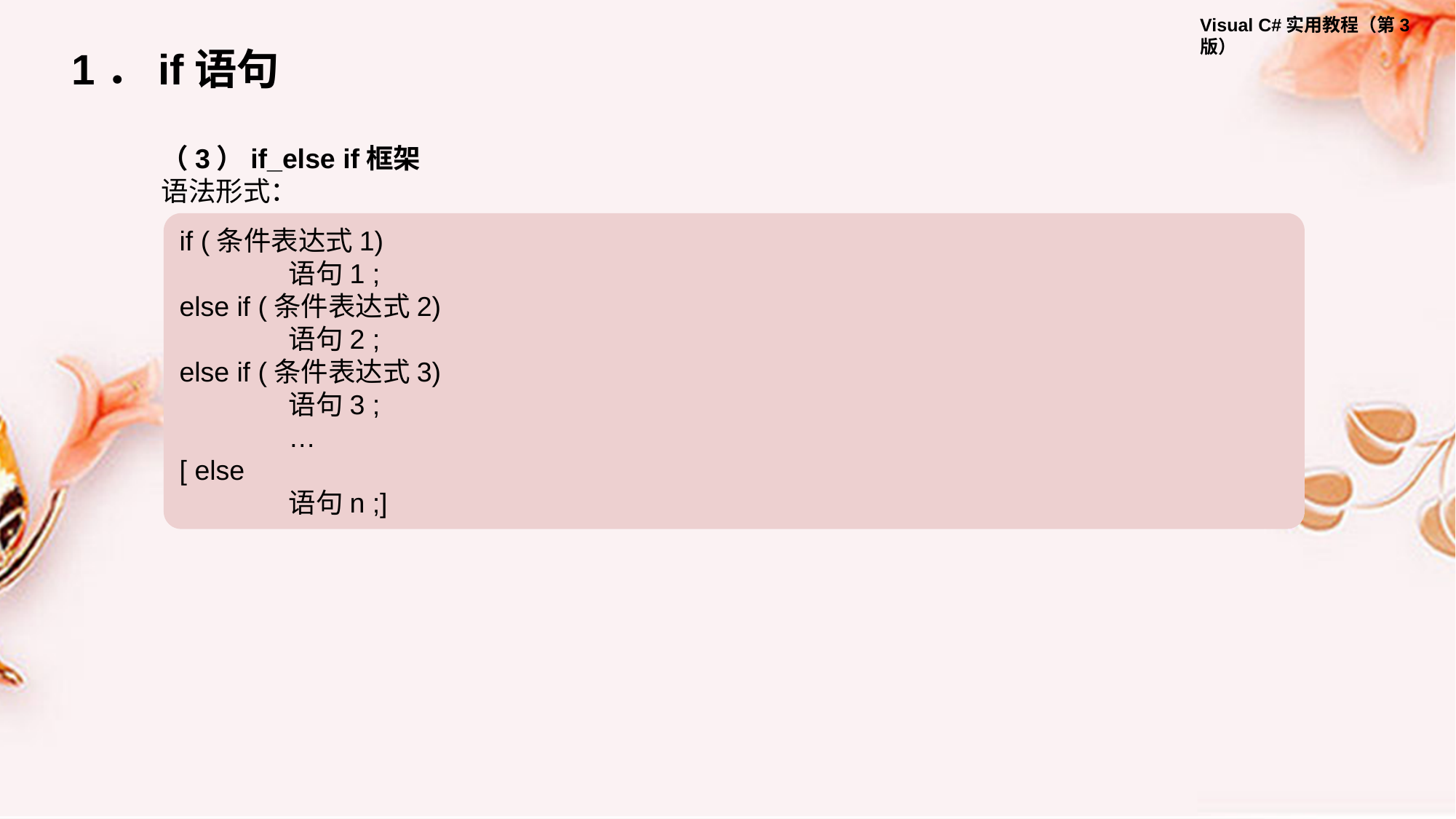

1．if语句
（3）if_else if框架
语法形式：
if (条件表达式1)
	语句1 ;
else if (条件表达式2)
    	语句2 ;
else if (条件表达式3)
    	语句3 ;
	…
[ else
	语句n ;]